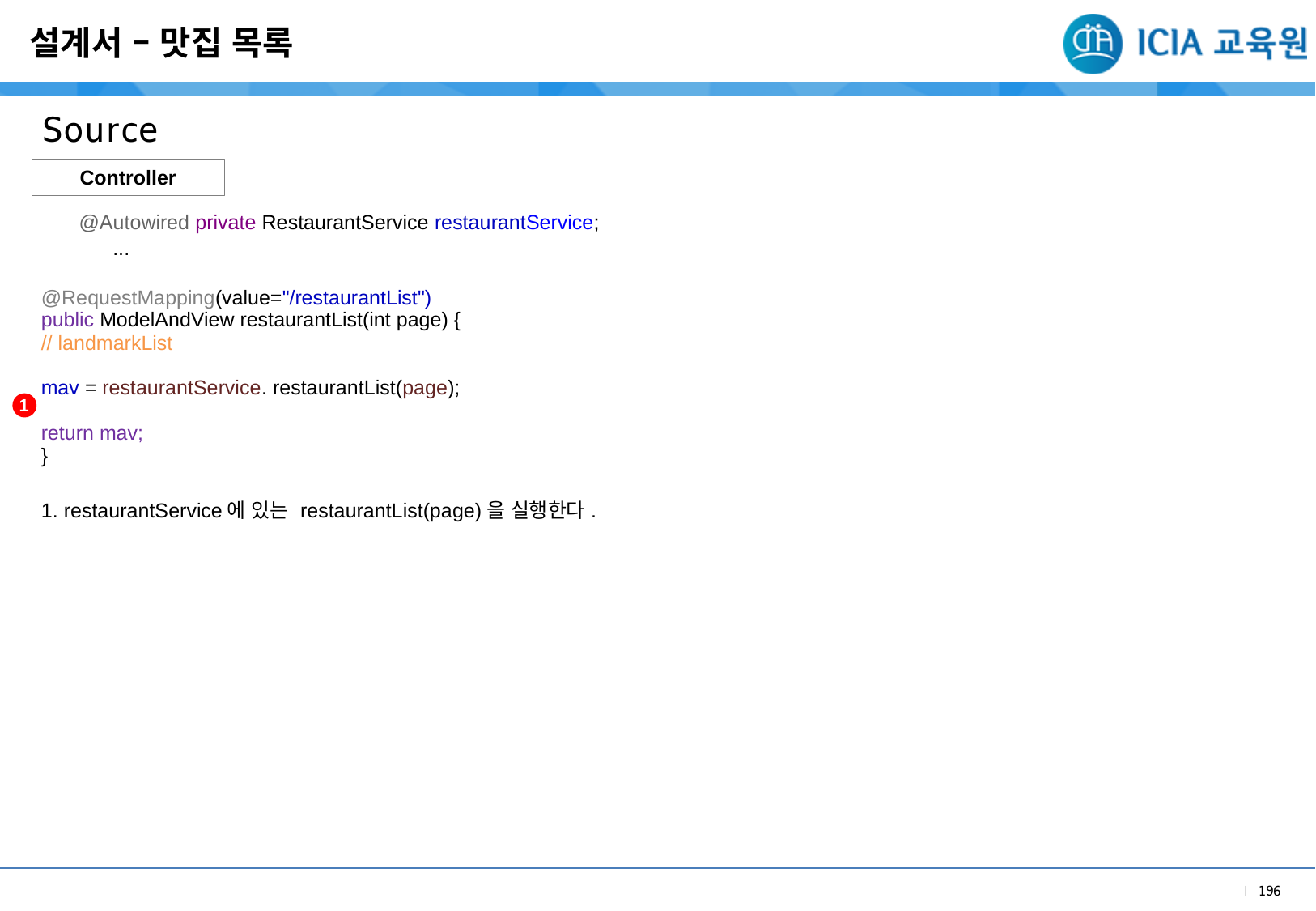

설계서 – 맛집 목록
Source
Controller
| @Autowired private RestaurantService restaurantService; ... @RequestMapping(value="/restaurantList") public ModelAndView restaurantList(int page) { // landmarkList mav = restaurantService. restaurantList(page); return mav; } |
| --- |
| 1. restaurantService에 있는 restaurantList(page)을 실행한다. |
1